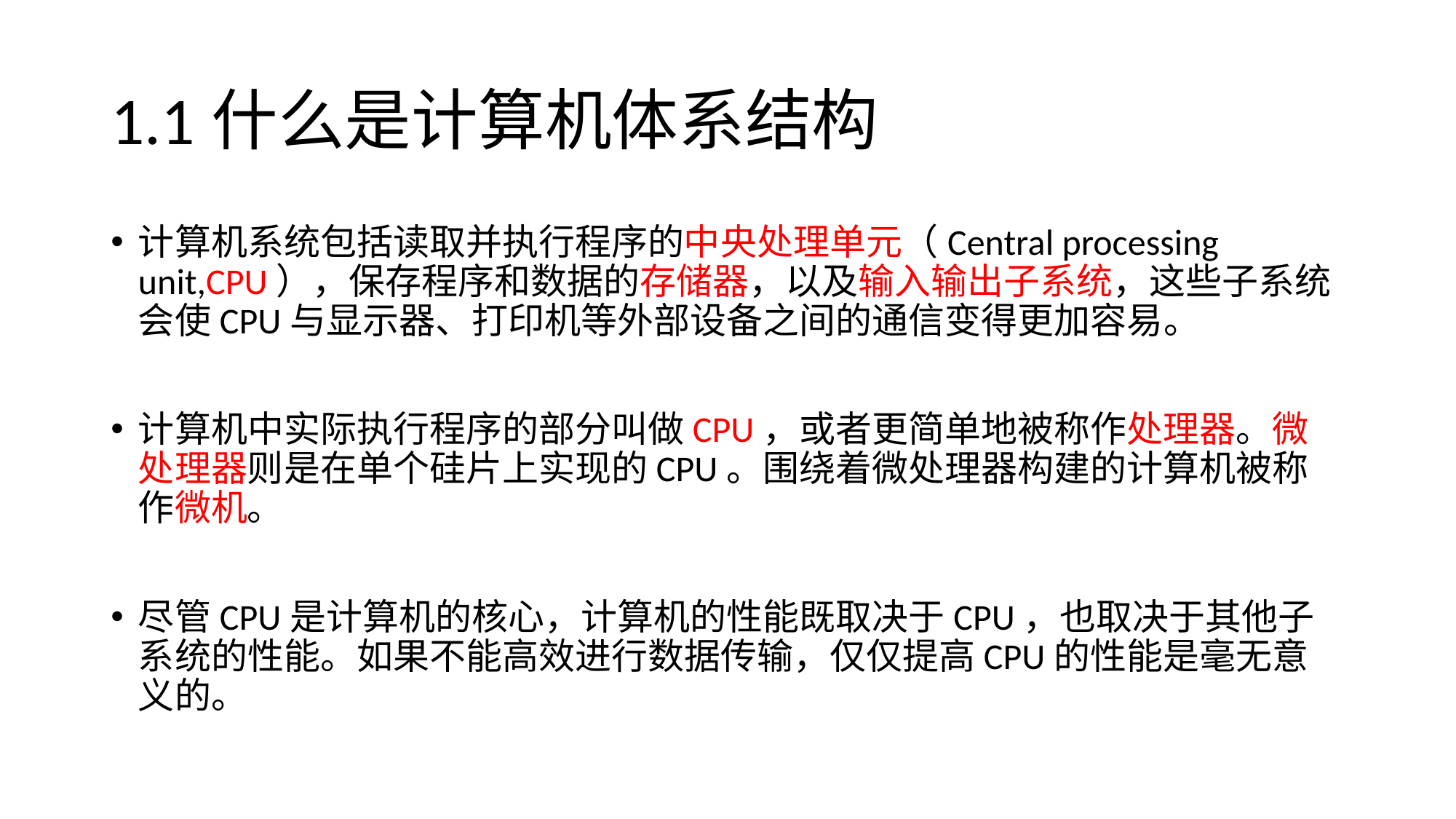

# 1.1什么是计算机体系结构
计算机系统包括读取并执行程序的中央处理单元（Central processing unit,CPU），保存程序和数据的存储器，以及输入输出子系统，这些子系统会使CPU与显示器、打印机等外部设备之间的通信变得更加容易。

计算机中实际执行程序的部分叫做CPU，或者更简单地被称作处理器。微处理器则是在单个硅片上实现的CPU。围绕着微处理器构建的计算机被称作微机。

尽管CPU是计算机的核心，计算机的性能既取决于CPU，也取决于其他子系统的性能。如果不能高效进行数据传输，仅仅提高CPU的性能是毫无意义的。